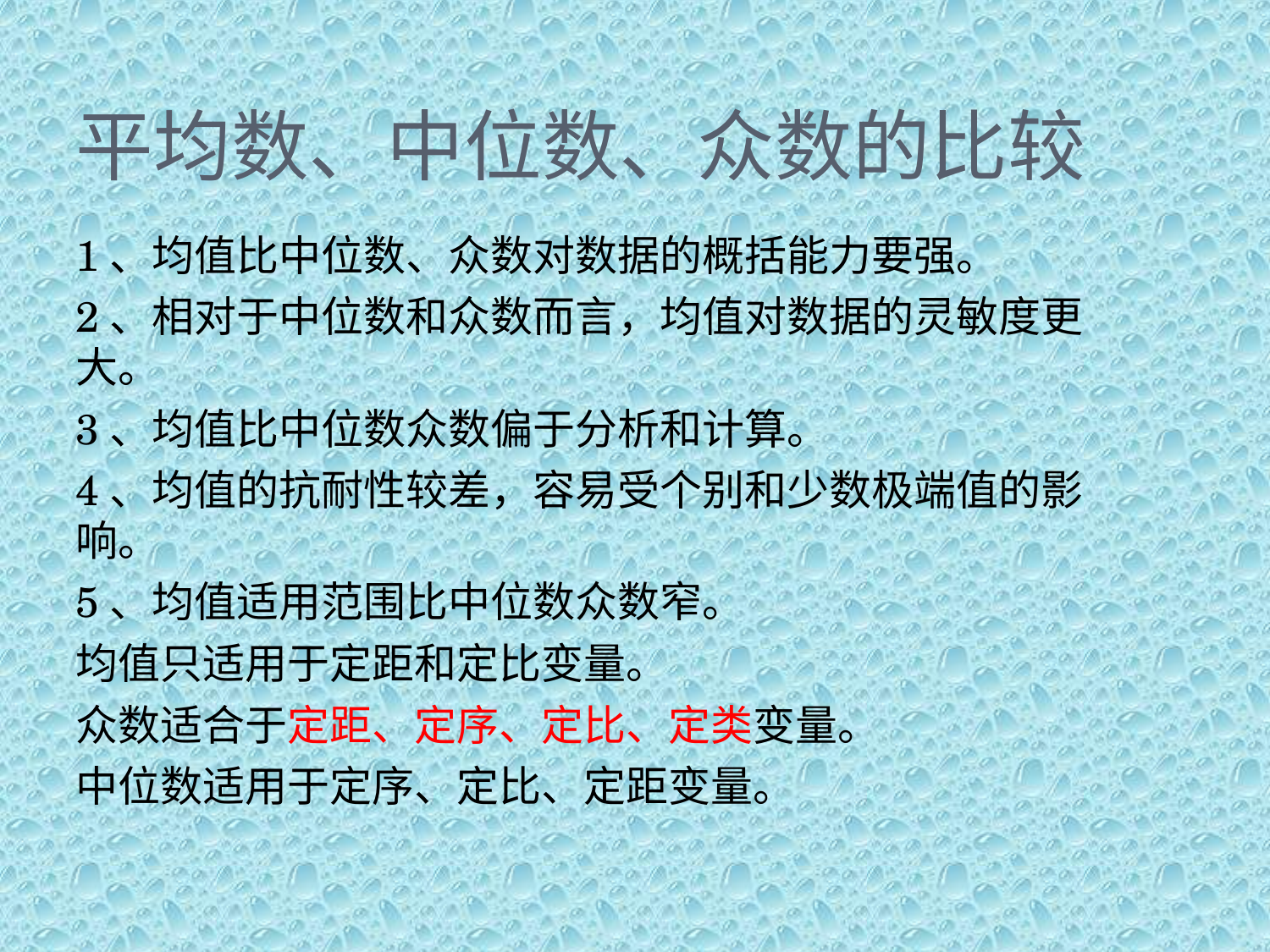

# 平均数、中位数、众数的比较
1、均值比中位数、众数对数据的概括能力要强。
2、相对于中位数和众数而言，均值对数据的灵敏度更大。
3、均值比中位数众数偏于分析和计算。
4、均值的抗耐性较差，容易受个别和少数极端值的影响。
5、均值适用范围比中位数众数窄。
均值只适用于定距和定比变量。
众数适合于定距、定序、定比、定类变量。
中位数适用于定序、定比、定距变量。